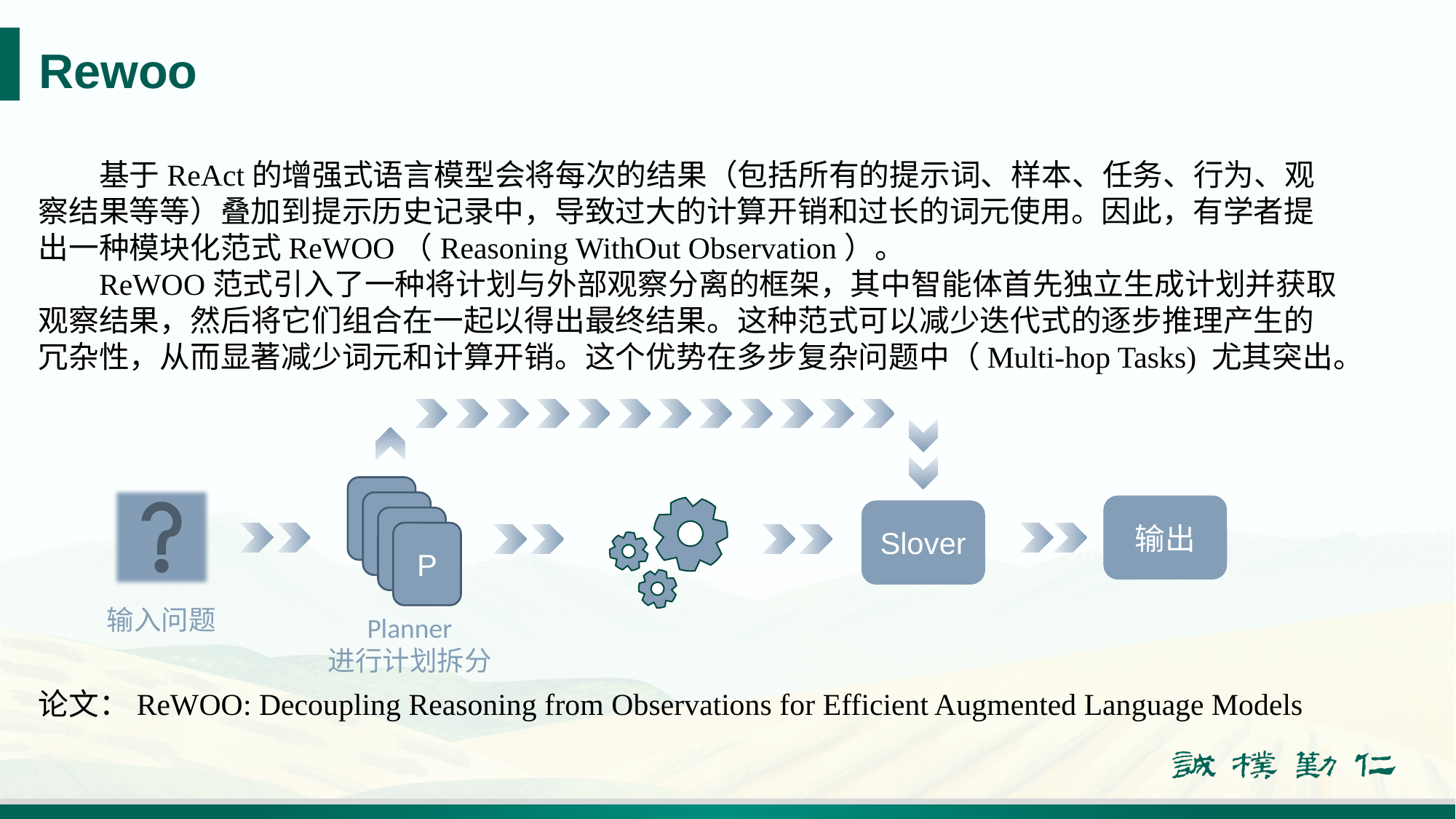

# Rewoo
基于ReAct的增强式语言模型会将每次的结果（包括所有的提示词、样本、任务、行为、观察结果等等）叠加到提示历史记录中，导致过大的计算开销和过长的词元使用。因此，有学者提出一种模块化范式ReWOO（Reasoning WithOut Observation）。
ReWOO范式引入了一种将计划与外部观察分离的框架，其中智能体首先独立生成计划并获取观察结果，然后将它们组合在一起以得出最终结果。这种范式可以减少迭代式的逐步推理产生的冗杂性，从而显著减少词元和计算开销。这个优势在多步复杂问题中（Multi-hop Tasks) 尤其突出。

输出

Slover

P

输入问题
Planner
进行计划拆分
论文：ReWOO: Decoupling Reasoning from Observations for Efficient Augmented Language Models